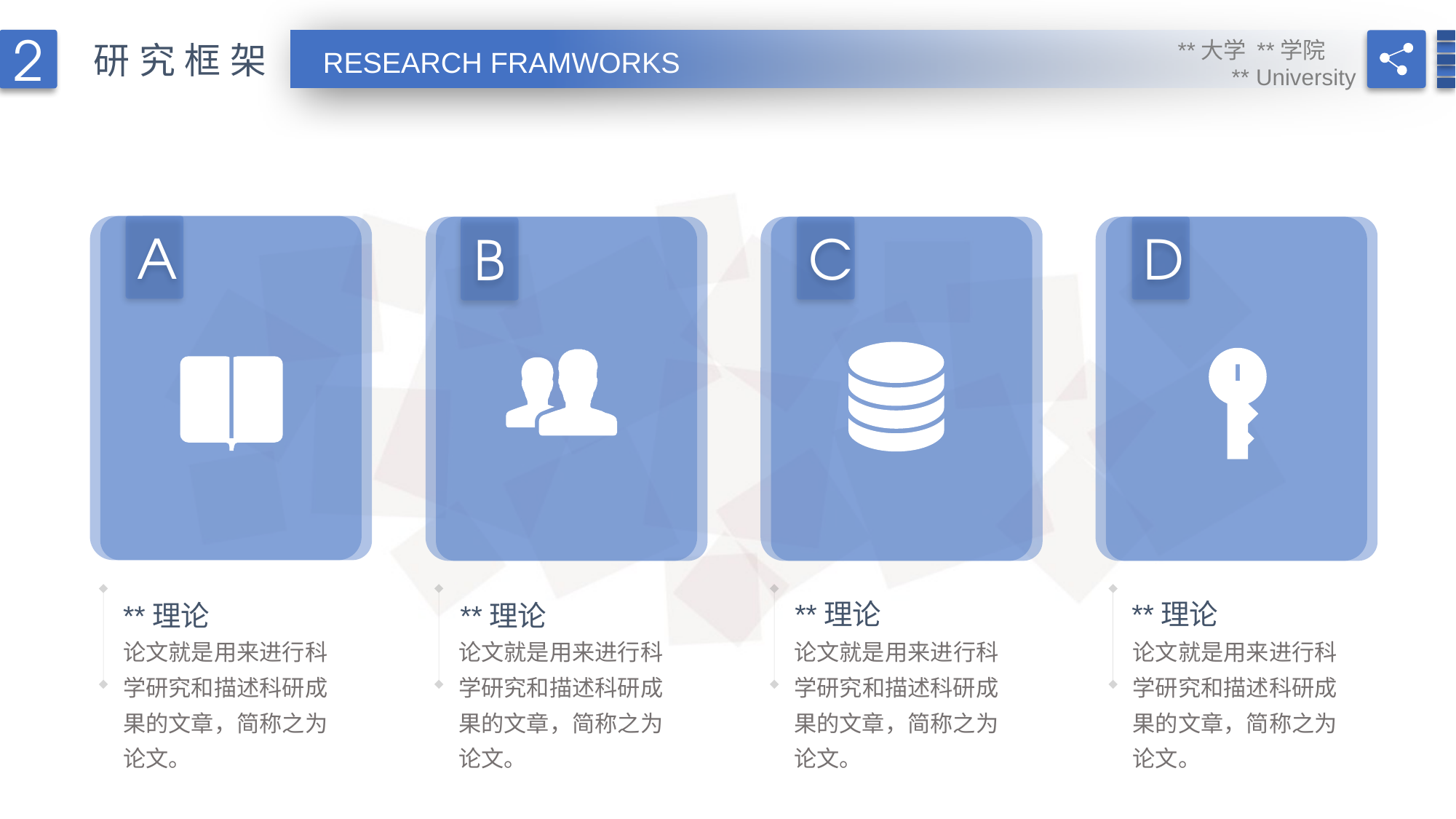

2
**大学 **学院
** University

研究框架
RESEARCH FRAMWORKS
A

C
D
B

**理论
**理论
**理论
**理论
论文就是用来进行科学研究和描述科研成果的文章，简称之为论文。
论文就是用来进行科学研究和描述科研成果的文章，简称之为论文。
论文就是用来进行科学研究和描述科研成果的文章，简称之为论文。
论文就是用来进行科学研究和描述科研成果的文章，简称之为论文。